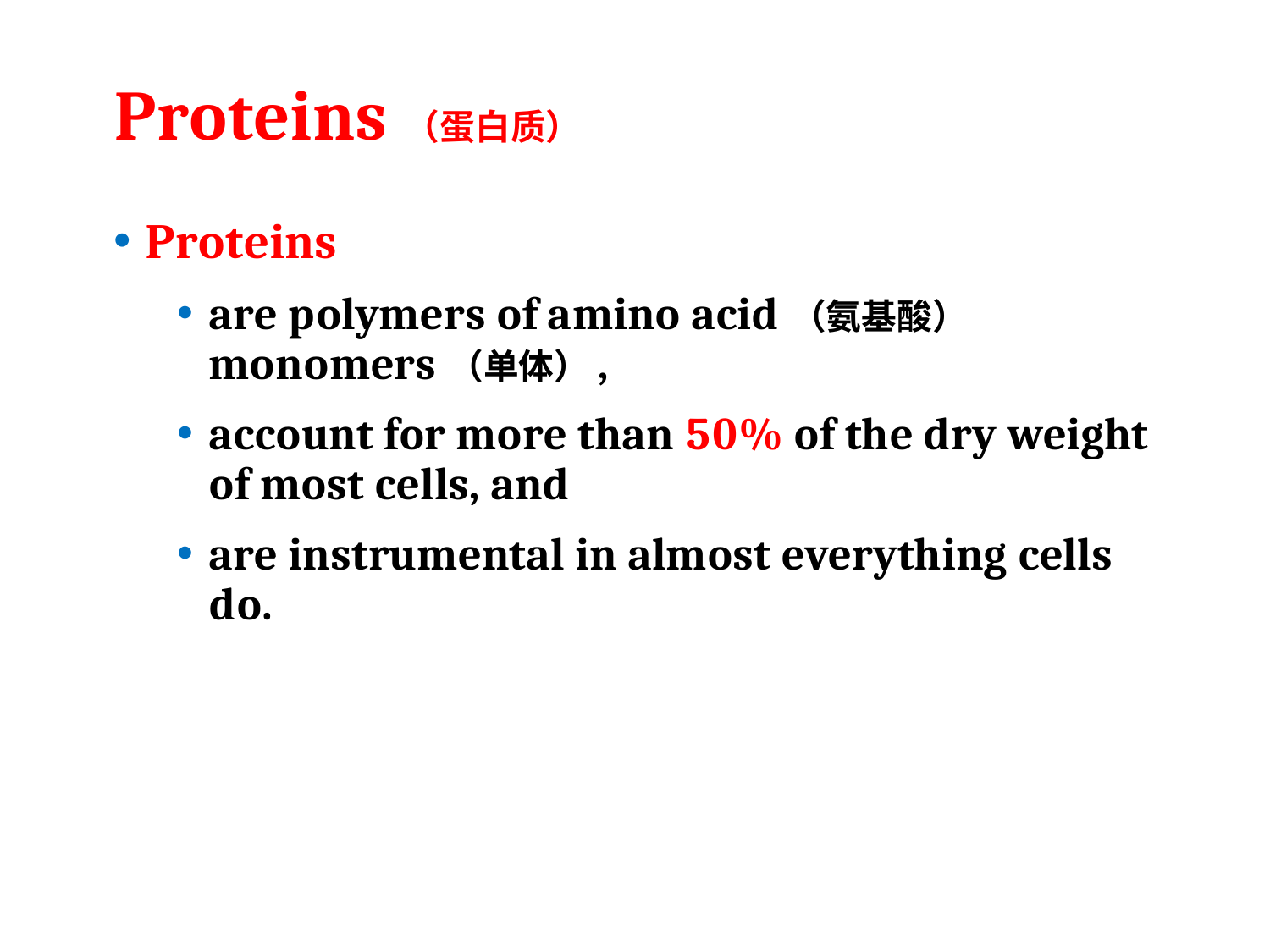

# Proteins（蛋白质）
Proteins
are polymers of amino acid（氨基酸） monomers（单体）,
account for more than 50% of the dry weight of most cells, and
are instrumental in almost everything cells do.